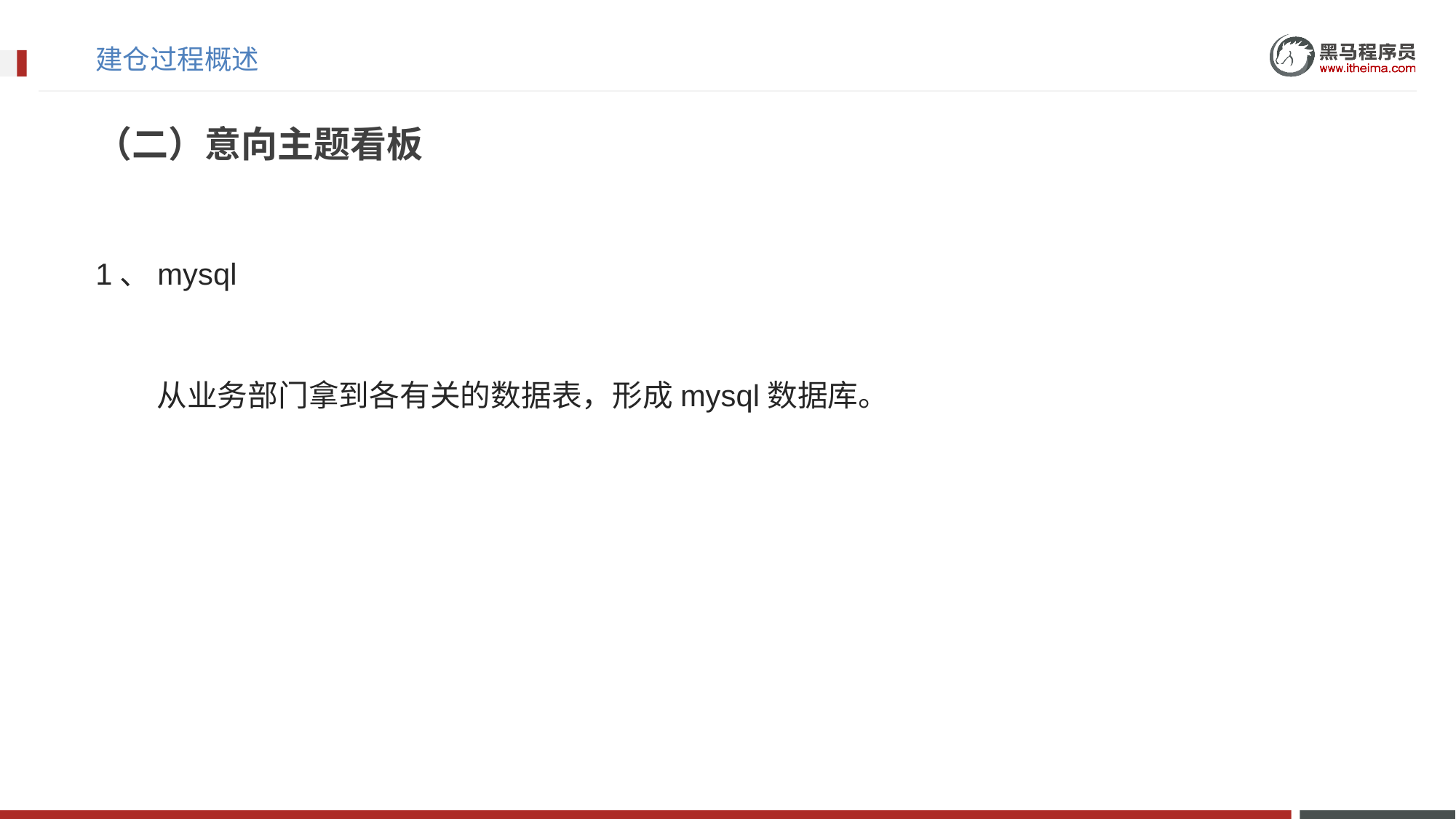

# 建仓过程概述
（二）意向主题看板
1、mysql
​
        从业务部门拿到各有关的数据表，形成mysql数据库。